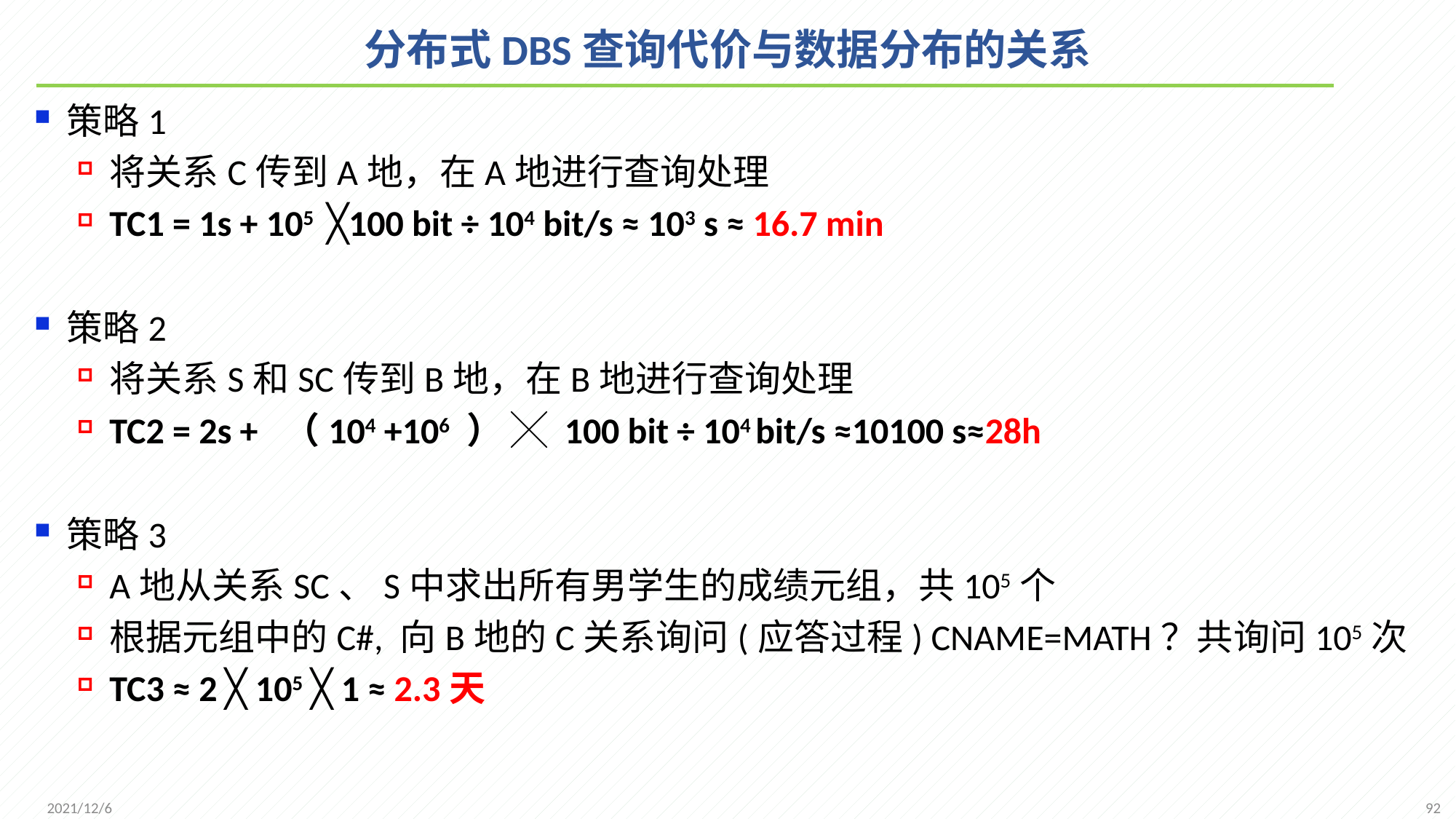

# 分布式DBS查询代价与数据分布的关系
策略1
将关系C传到A地，在A地进行查询处理
TC1 = 1s + 105  ╳100 bit ÷ 104 bit/s ≈ 103 s ≈ 16.7 min

策略2
将关系S和SC传到B地，在B地进行查询处理
TC2 = 2s +  （104 +106 ） ╳ 100 bit ÷ 104 bit/s ≈10100 s≈28h

策略3
A地从关系SC、S中求出所有男学生的成绩元组，共105个
根据元组中的C#, 向B地的C关系询问(应答过程) CNAME=MATH？共询问105次
TC3 ≈ 2 ╳ 105 ╳ 1 ≈ 2.3天

92
2021/12/6